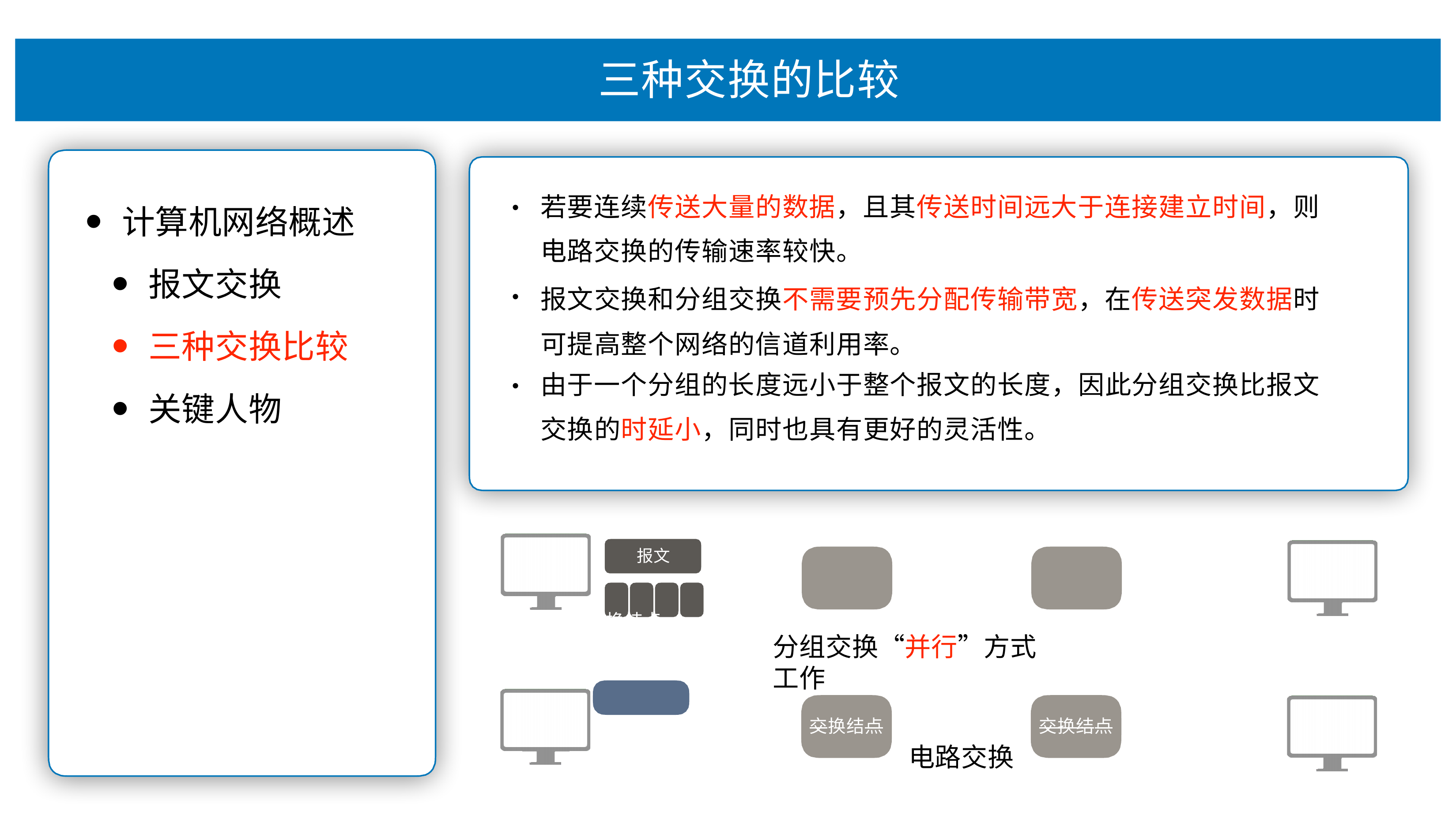

# 三种交换的⽐较

若要连续传送⼤量的数据，且其传送时间远⼤于连接建⽴时间，则 电路交换的传输速率较快。
报⽂交换和分组交换不需要预先分配传输带宽，在传送突发数据时 可提⾼整个⽹络的信道利⽤率。
由于⼀个分组的⻓度远⼩于整个报⽂的⻓度，因此分组交换⽐报⽂
交换的时延⼩，同时也具有更好的灵活性。
•
计算机⽹络概述
报⽂交换
三种交换⽐较
关键⼈物
•
•

报⽂
 	交换结点	交换结点
P	P	P	P

分组交换“并⾏”⽅式⼯作

 	交换结点	交换结点
电路交换